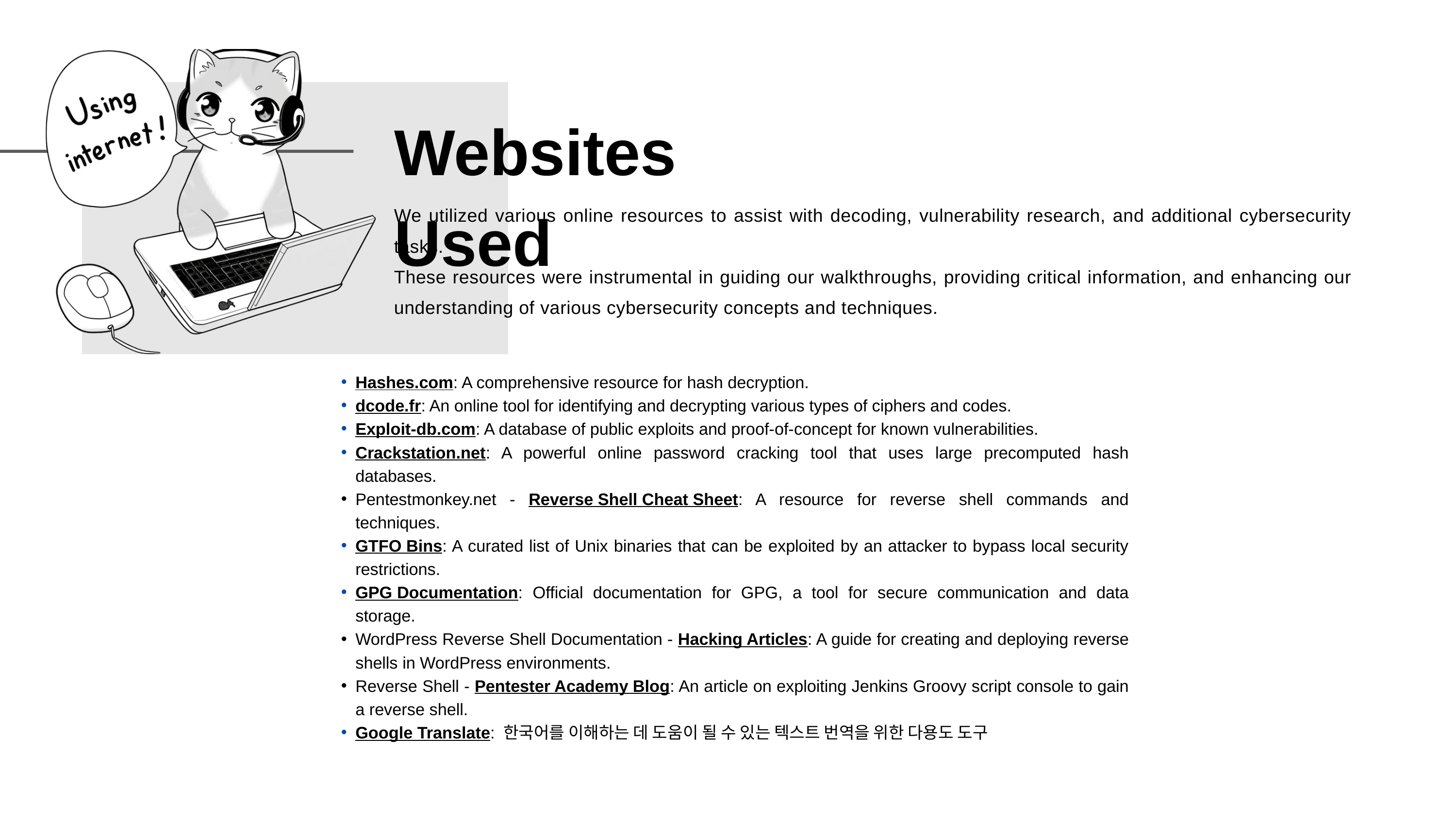

Websites Used

We utilized various online resources to assist with decoding, vulnerability research, and additional cybersecurity tasks.
These resources were instrumental in guiding our walkthroughs, providing critical information, and enhancing our understanding of various cybersecurity concepts and techniques.
Hashes.com: A comprehensive resource for hash decryption.
dcode.fr: An online tool for identifying and decrypting various types of ciphers and codes.
Exploit-db.com: A database of public exploits and proof-of-concept for known vulnerabilities.
Crackstation.net: A powerful online password cracking tool that uses large precomputed hash databases.
Pentestmonkey.net - Reverse Shell Cheat Sheet: A resource for reverse shell commands and techniques.
GTFO Bins: A curated list of Unix binaries that can be exploited by an attacker to bypass local security restrictions.
GPG Documentation: Official documentation for GPG, a tool for secure communication and data storage.
WordPress Reverse Shell Documentation - Hacking Articles: A guide for creating and deploying reverse shells in WordPress environments.
Reverse Shell - Pentester Academy Blog: An article on exploiting Jenkins Groovy script console to gain a reverse shell.
Google Translate: 한국어를 이해하는 데 도움이 될 수 있는 텍스트 번역을 위한 다용도 도구